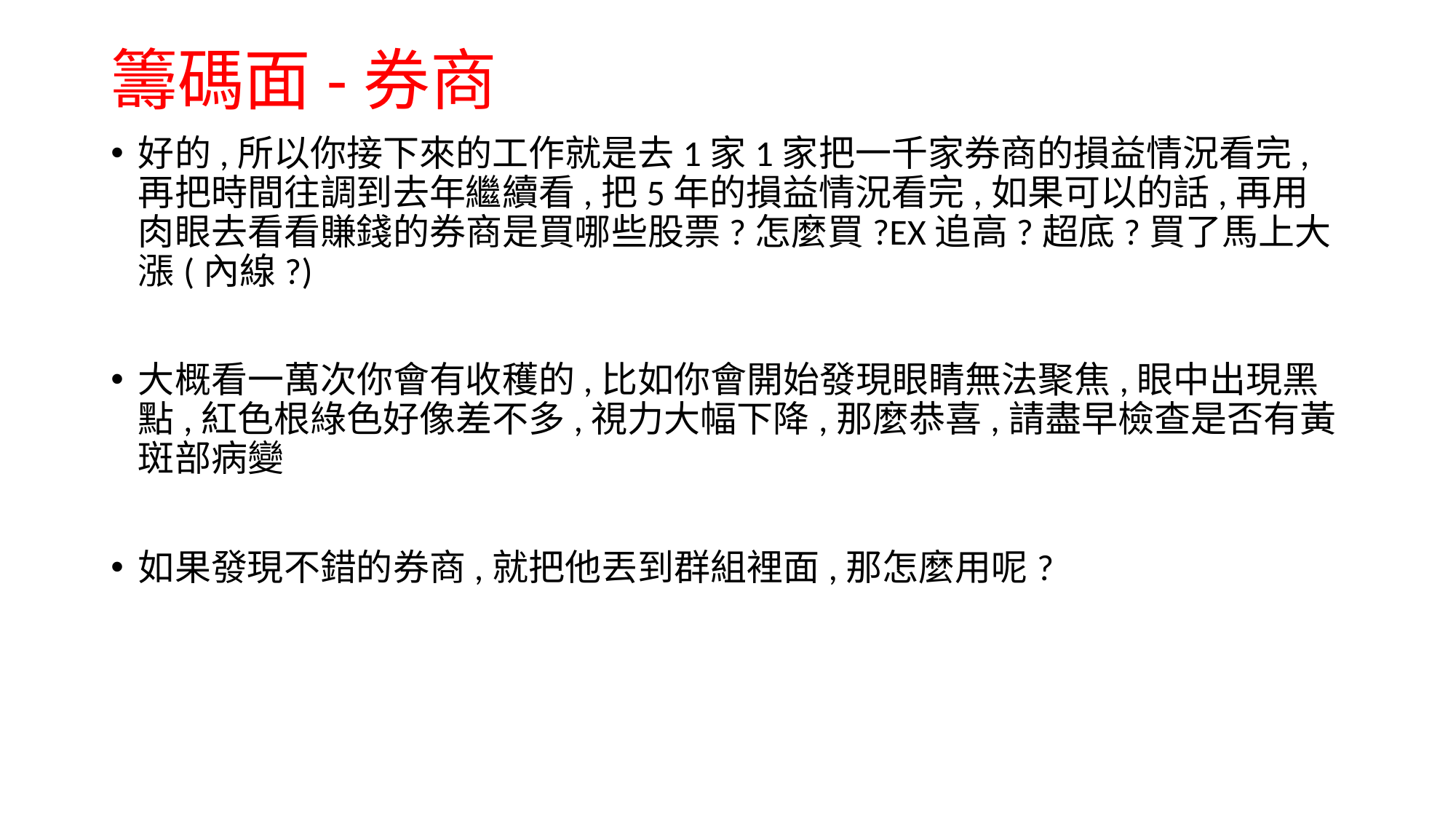

# 籌碼面-券商
好的,所以你接下來的工作就是去1家1家把一千家券商的損益情況看完,再把時間往調到去年繼續看,把5年的損益情況看完,如果可以的話,再用肉眼去看看賺錢的券商是買哪些股票?怎麼買?EX追高?超底?買了馬上大漲(內線?)

大概看一萬次你會有收穫的,比如你會開始發現眼睛無法聚焦,眼中出現黑點,紅色根綠色好像差不多,視力大幅下降,那麼恭喜,請盡早檢查是否有黃斑部病變

如果發現不錯的券商,就把他丟到群組裡面,那怎麼用呢?